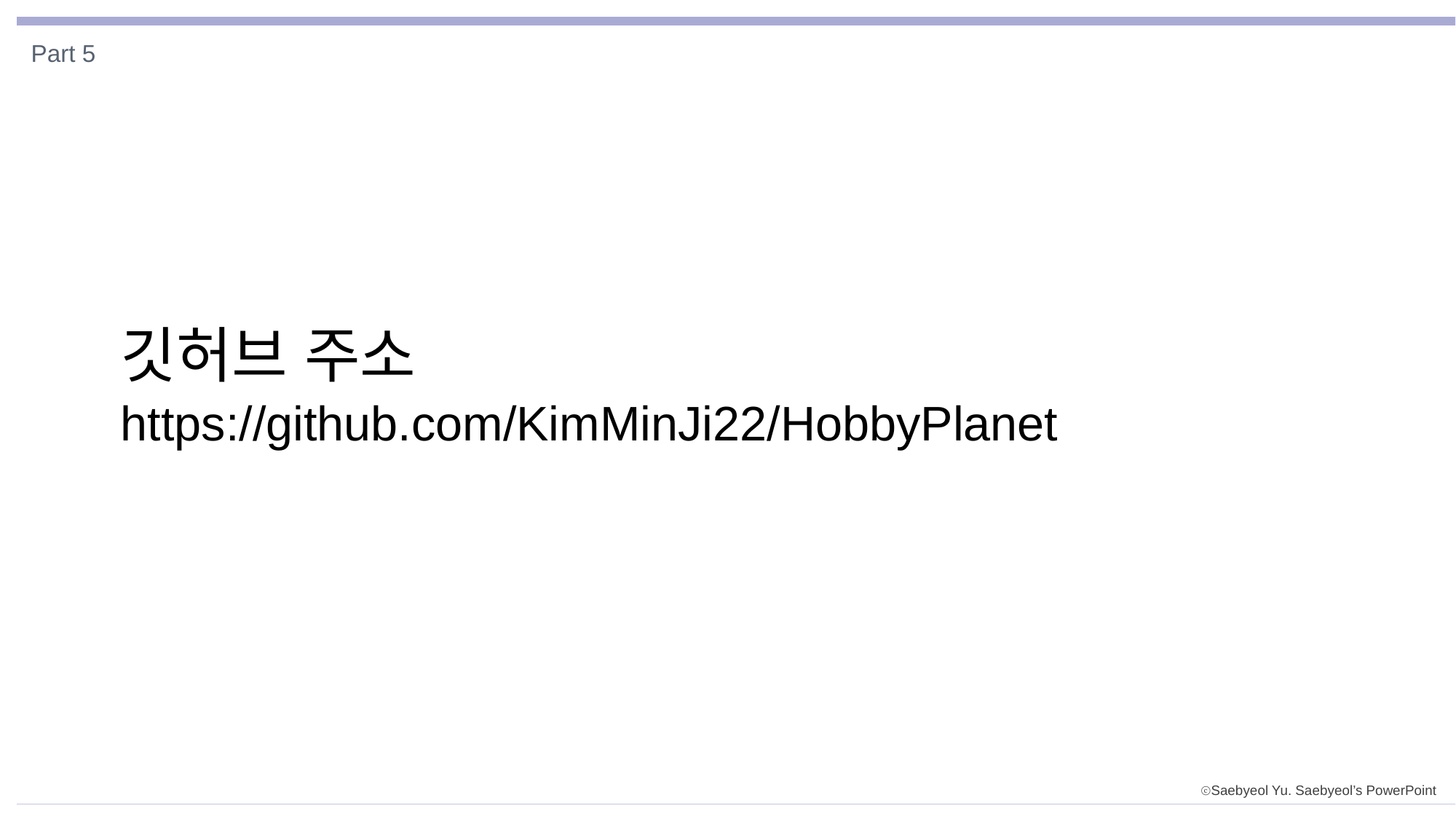

Part 5
깃허브 주소
https://github.com/KimMinJi22/HobbyPlanet
ⓒSaebyeol Yu. Saebyeol’s PowerPoint